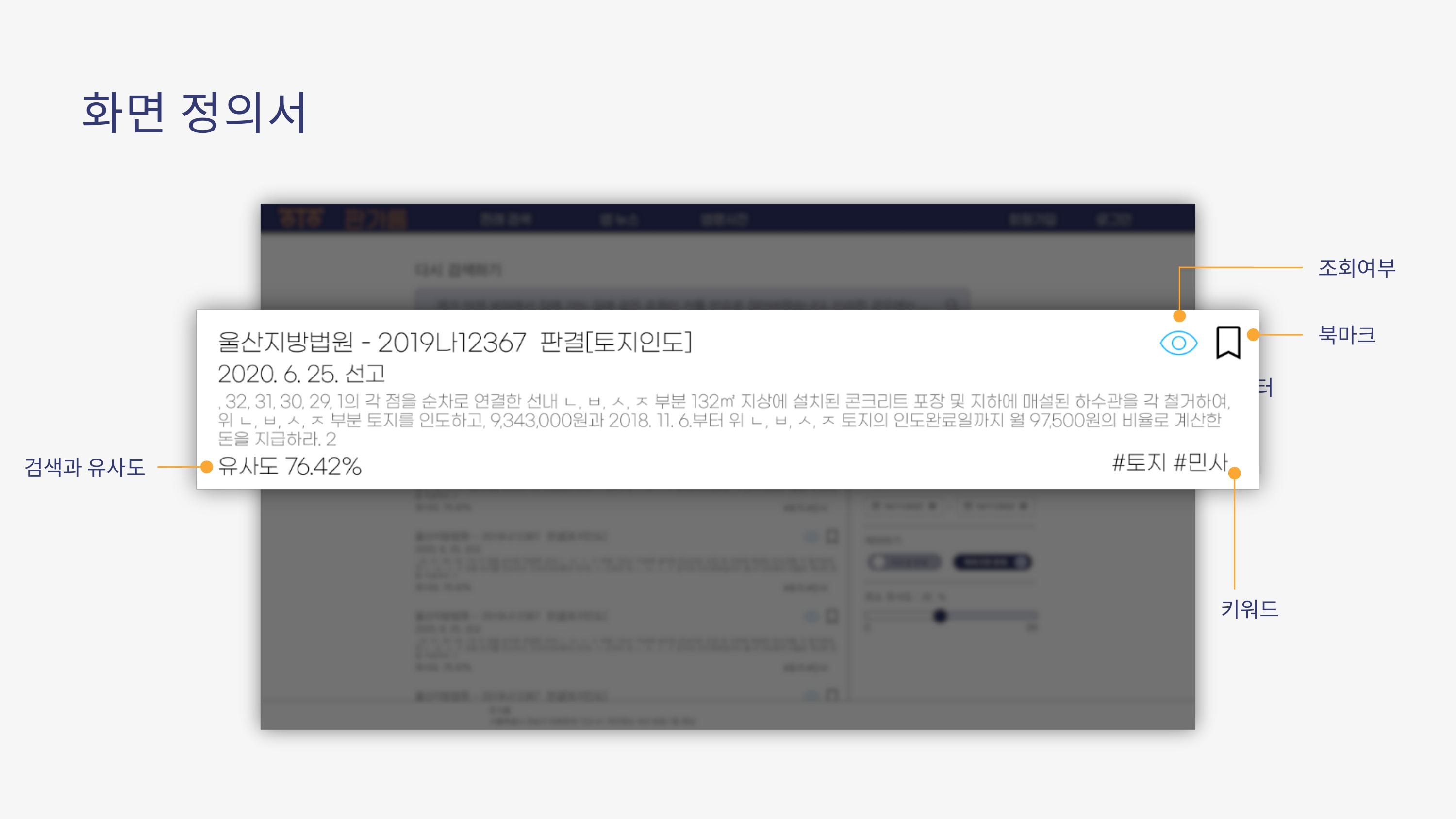

화면 정의서

  조회여부

  북마크

  필터

검색과 유사도

키워드